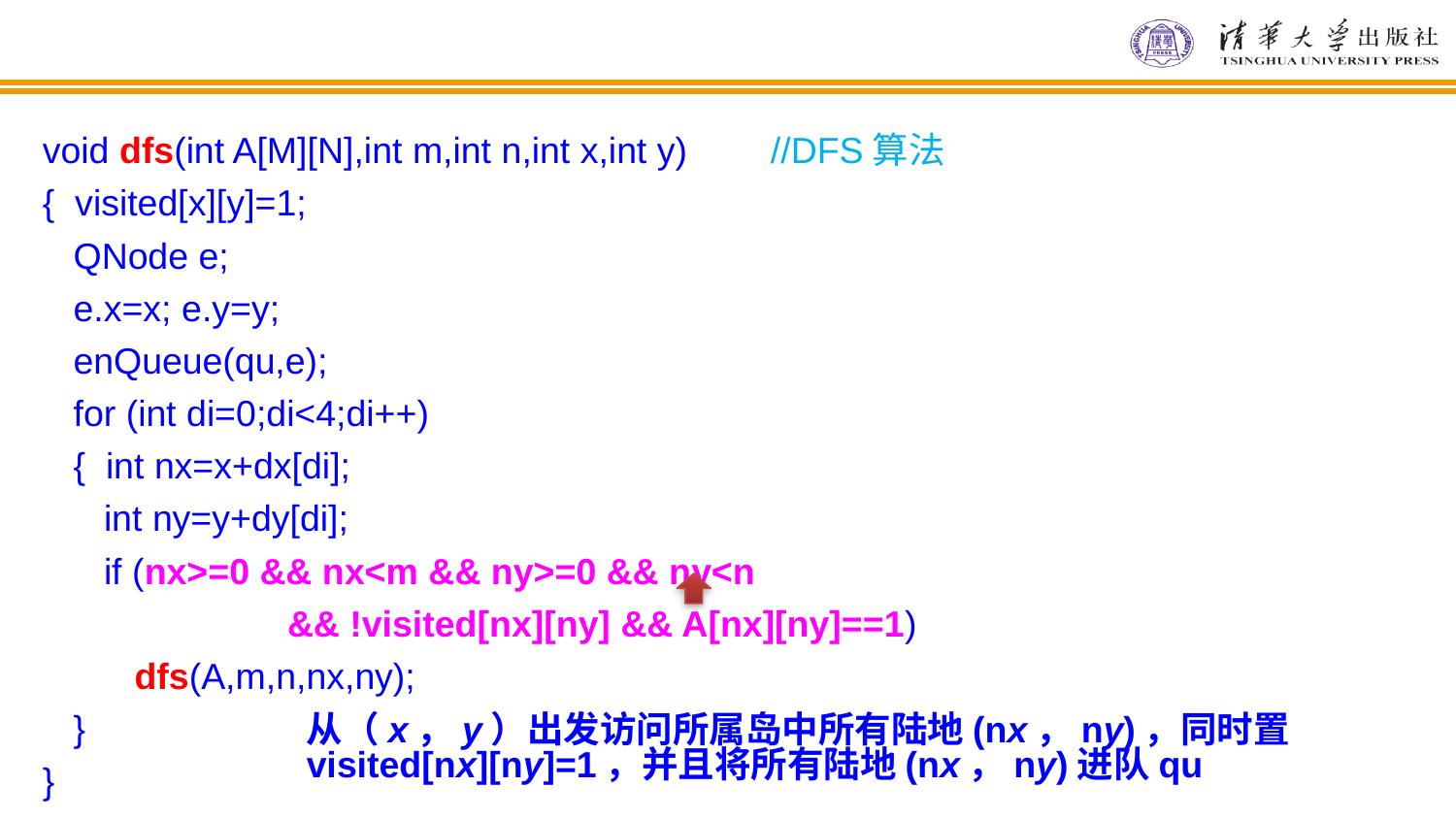

void dfs(int A[M][N],int m,int n,int x,int y)	//DFS算法
{  visited[x][y]=1;
   QNode e;
   e.x=x; e.y=y;
   enQueue(qu,e);
   for (int di=0;di<4;di++)
   {  int nx=x+dx[di];
      int ny=y+dy[di];
      if (nx>=0 && nx<m && ny>=0 && ny<n
                        && !visited[nx][ny] && A[nx][ny]==1)
         dfs(A,m,n,nx,ny);
   }
}

从（x，y）出发访问所属岛中所有陆地(nx，ny)，同时置visited[nx][ny]=1，并且将所有陆地(nx，ny)进队qu